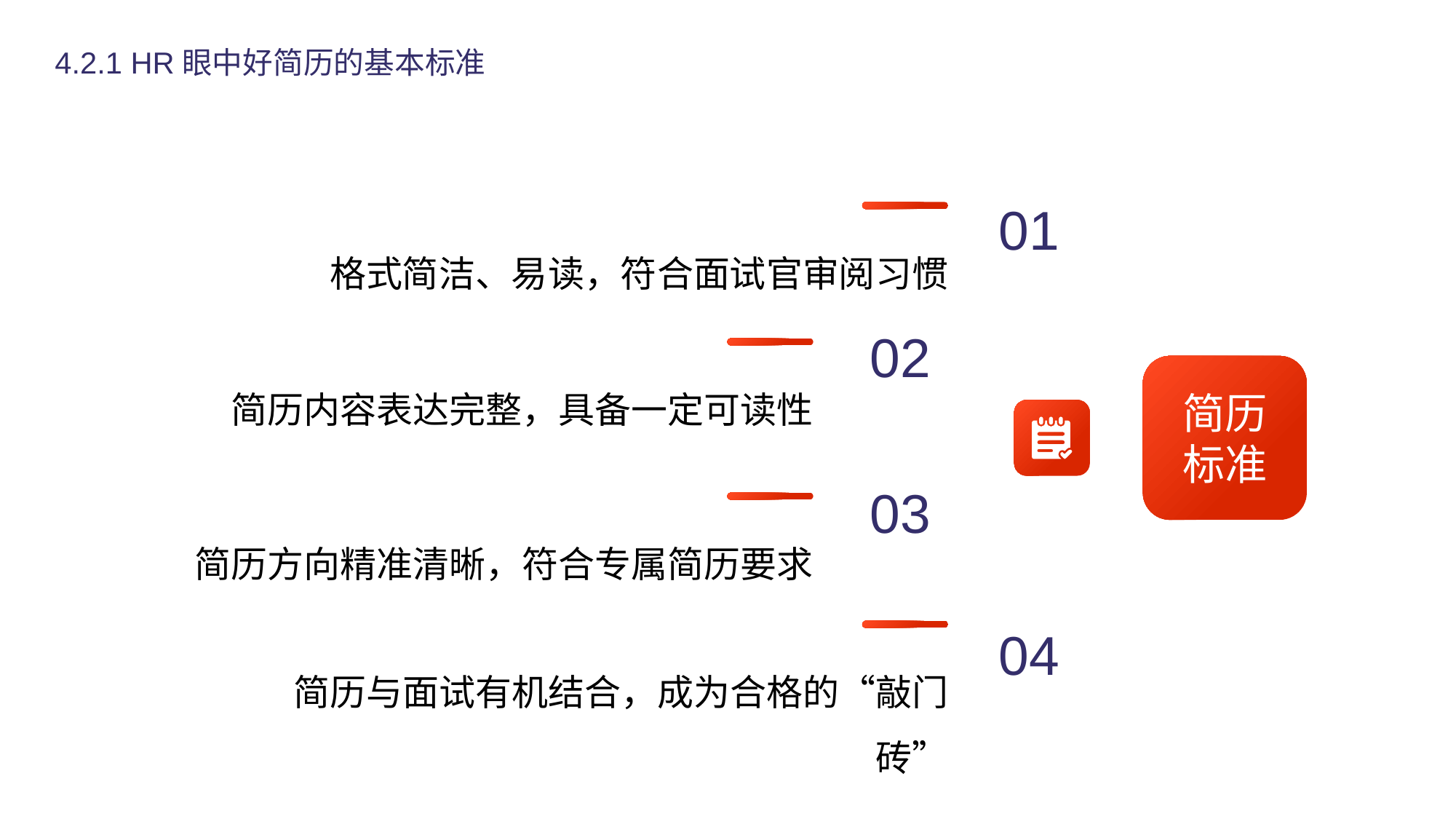

4.2.1 HR眼中好简历的基本标准
01

格式简洁、易读，符合面试官审阅习惯
02

简历内容表达完整，具备一定可读性
简历标准

03

简历方向精准清晰，符合专属简历要求

简历与面试有机结合，成为合格的“敲门砖”
04